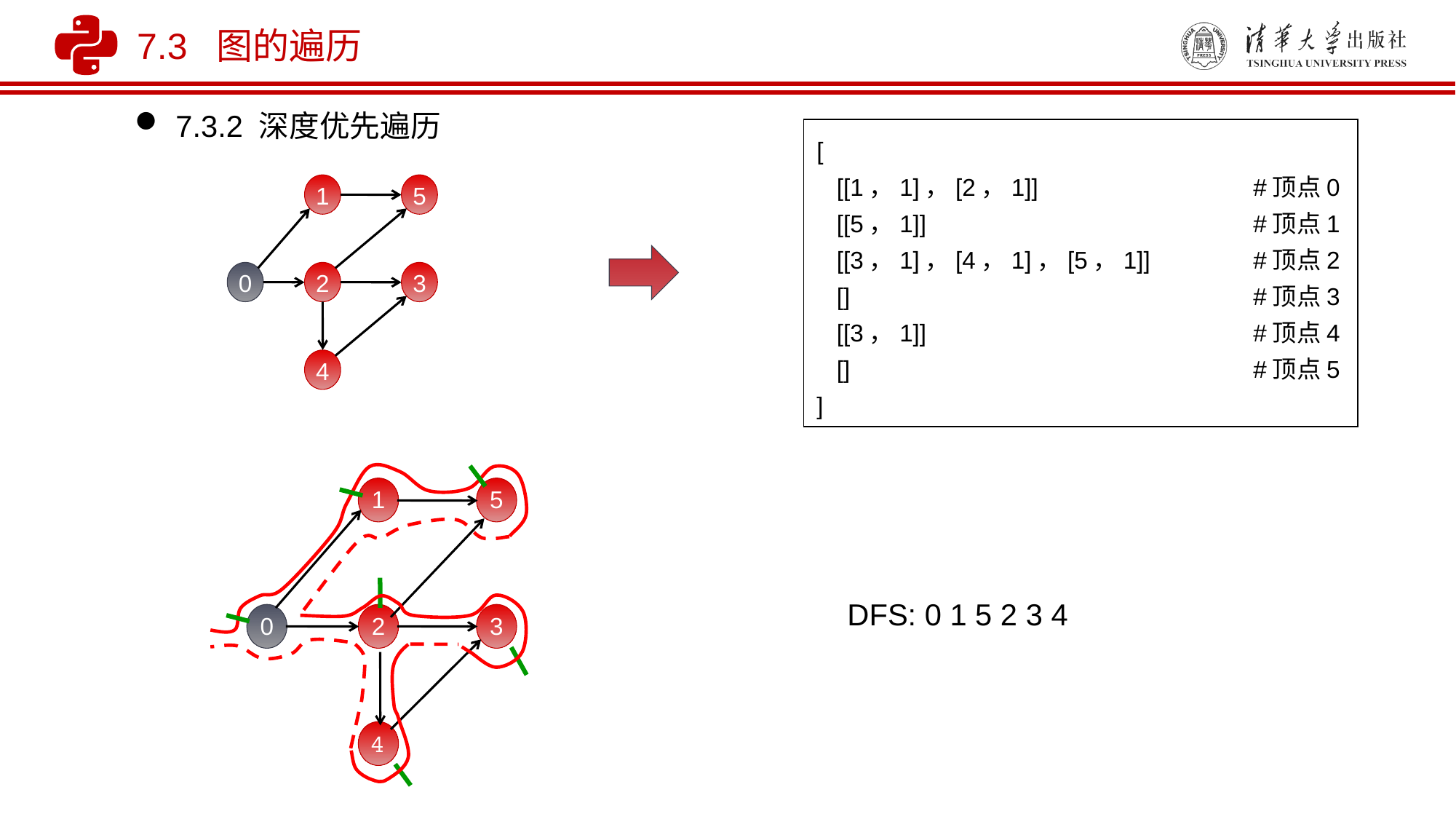

7.3  图的遍历
7.3.2 深度优先遍历
[
   [[1，1]，[2，1]]  		#顶点0
   [[5，1]]  			#顶点1
   [[3，1]，[4，1]，[5，1]] 	#顶点2
   []				#顶点3
   [[3，1]]  			#顶点4
   []  				#顶点5
]
1
5

0
2
3

4

1
5

DFS: 0 1 5 2 3 4

0
2
3

4